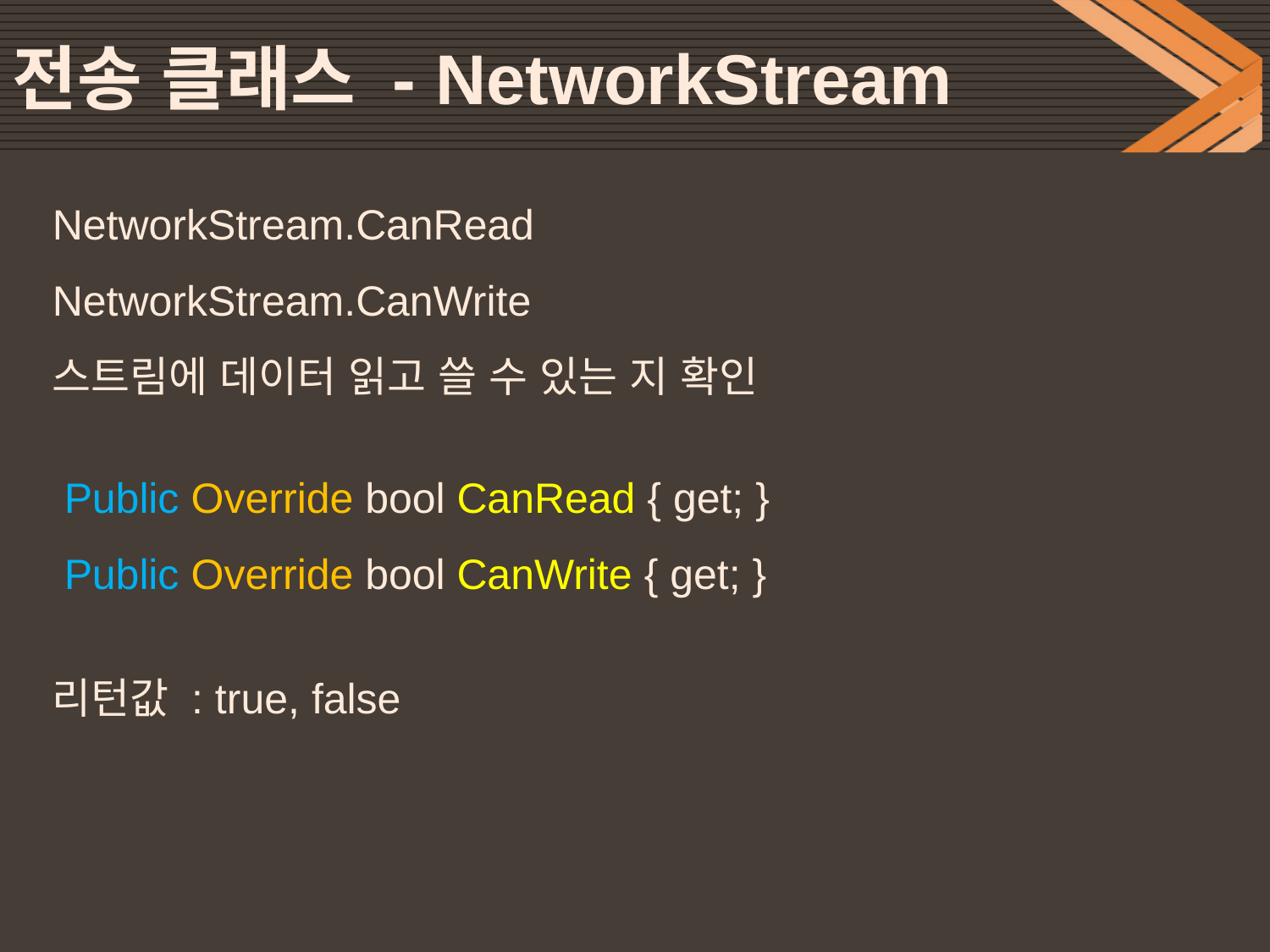

# 전송 클래스 - NetworkStream
NetworkStream.CanRead
NetworkStream.CanWrite
스트림에 데이터 읽고 쓸 수 있는 지 확인
 Public Override bool CanRead { get; }
 Public Override bool CanWrite { get; }
리턴값 : true, false